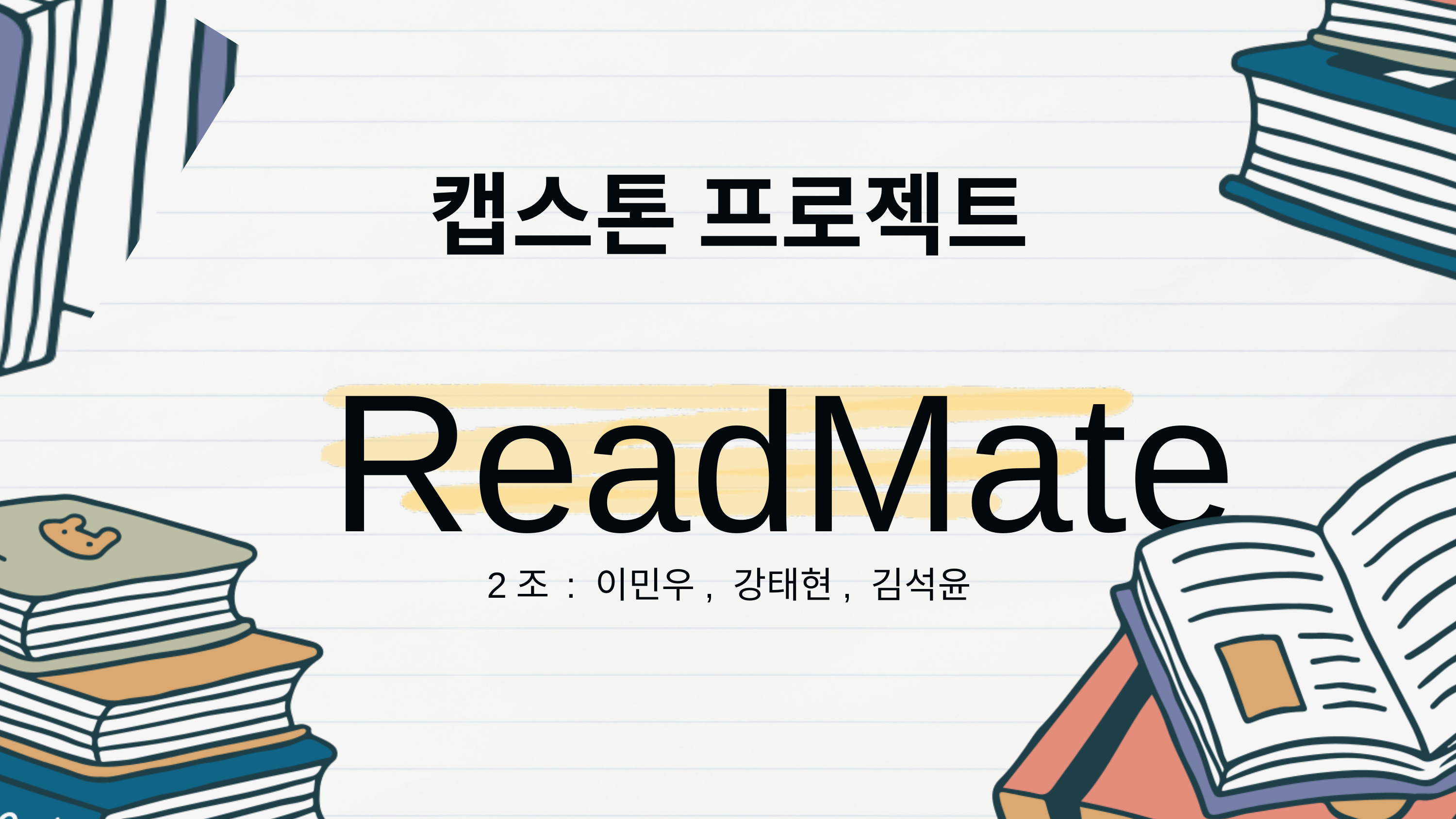

캡스톤 프로젝트
ReadMate

2조 : 이민우, 강태현, 김석윤